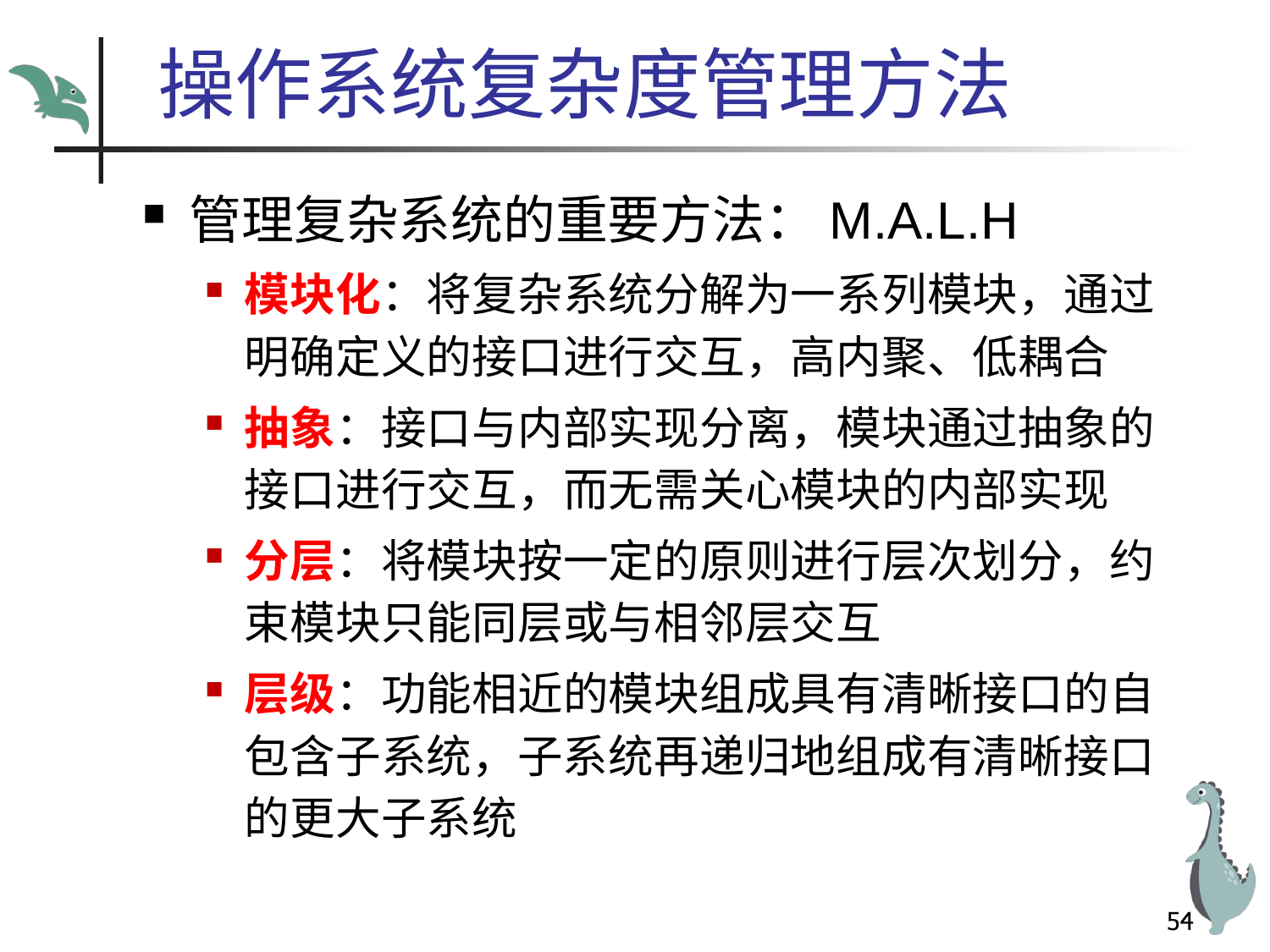

# 操作系统复杂度管理方法
管理复杂系统的重要方法：M.A.L.H
模块化：将复杂系统分解为一系列模块，通过明确定义的接口进行交互，高内聚、低耦合
抽象：接口与内部实现分离，模块通过抽象的接口进行交互，而无需关心模块的内部实现
分层：将模块按一定的原则进行层次划分，约束模块只能同层或与相邻层交互
层级：功能相近的模块组成具有清晰接口的自包含子系统，子系统再递归地组成有清晰接口的更大子系统
54